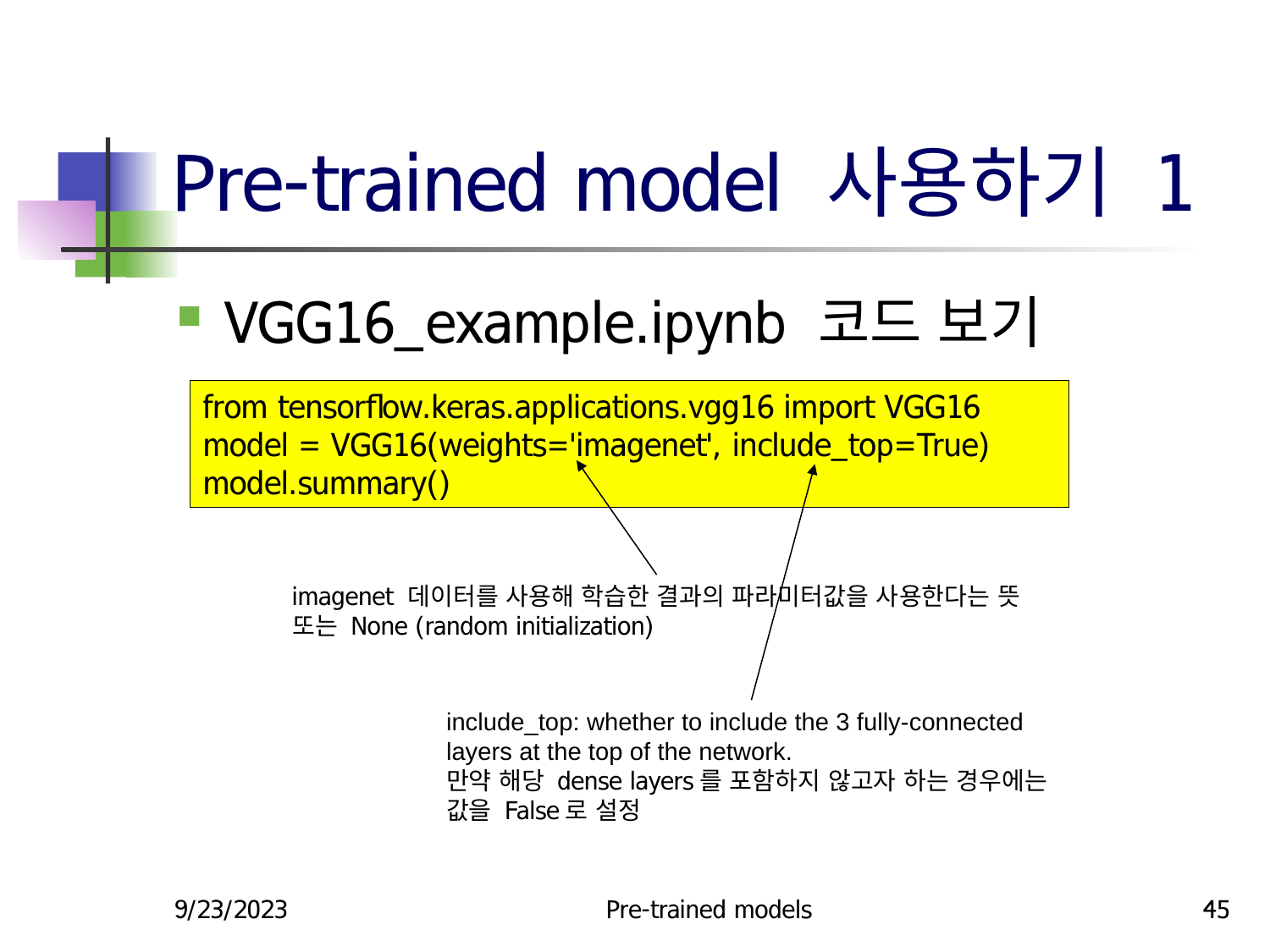

# Pre-trained model 사용하기 1
VGG16_example.ipynb 코드 보기

from tensorflow.keras.applications.vgg16 import VGG16
model = VGG16(weights='imagenet', include_top=True)
model.summary()
imagenet 데이터를 사용해 학습한 결과의 파라미터값을 사용한다는 뜻
또는 None (random initialization)
include_top: whether to include the 3 fully-connected layers at the top of the network.
만약 해당 dense layers를 포함하지 않고자 하는 경우에는 값을 False로 설정
9/23/2023
Pre-trained models
45